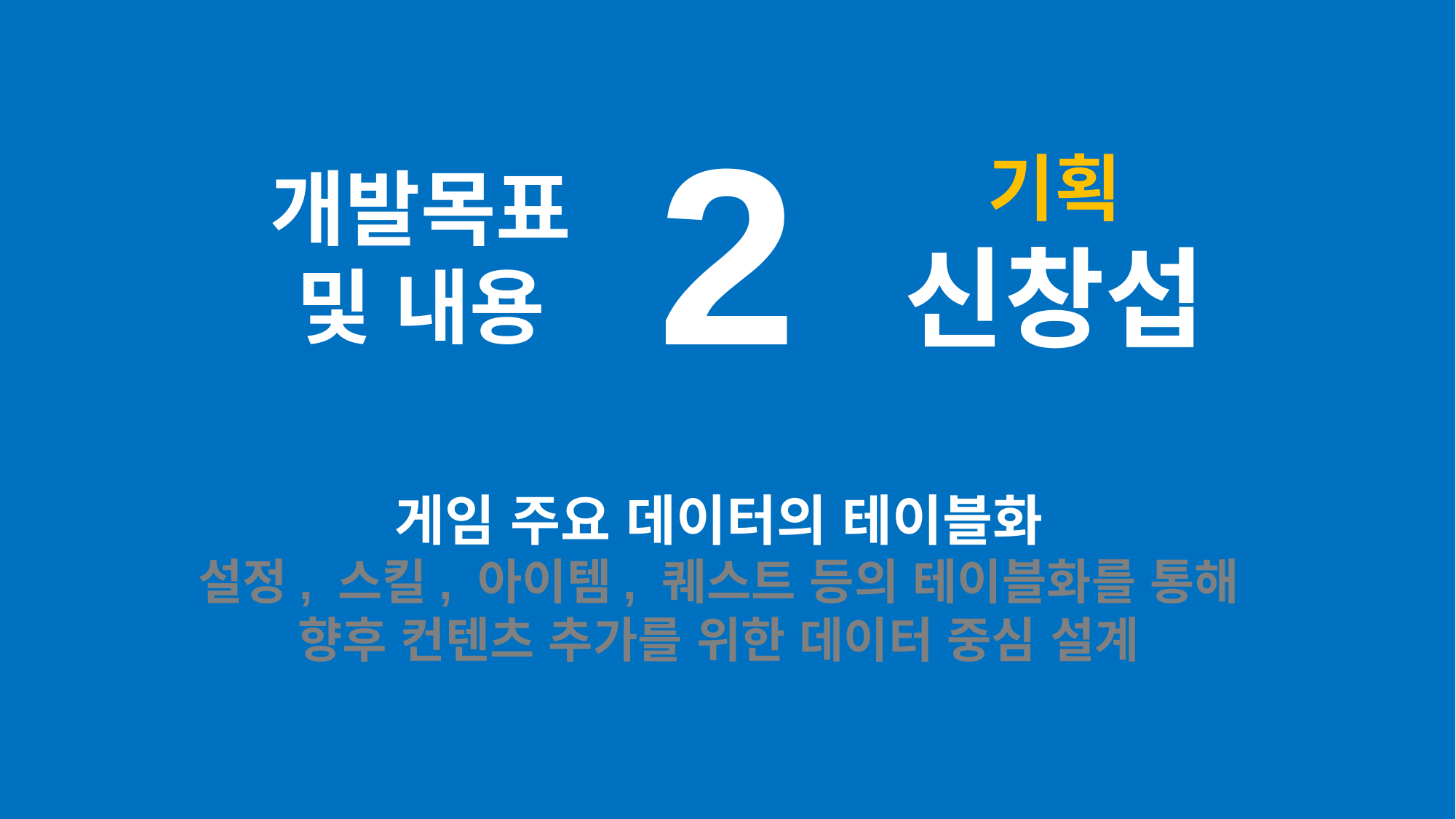

2
기획
신창섭
개발목표
및 내용
게임 주요 데이터의 테이블화
설정, 스킬, 아이템, 퀘스트 등의 테이블화를 통해
향후 컨텐츠 추가를 위한 데이터 중심 설계